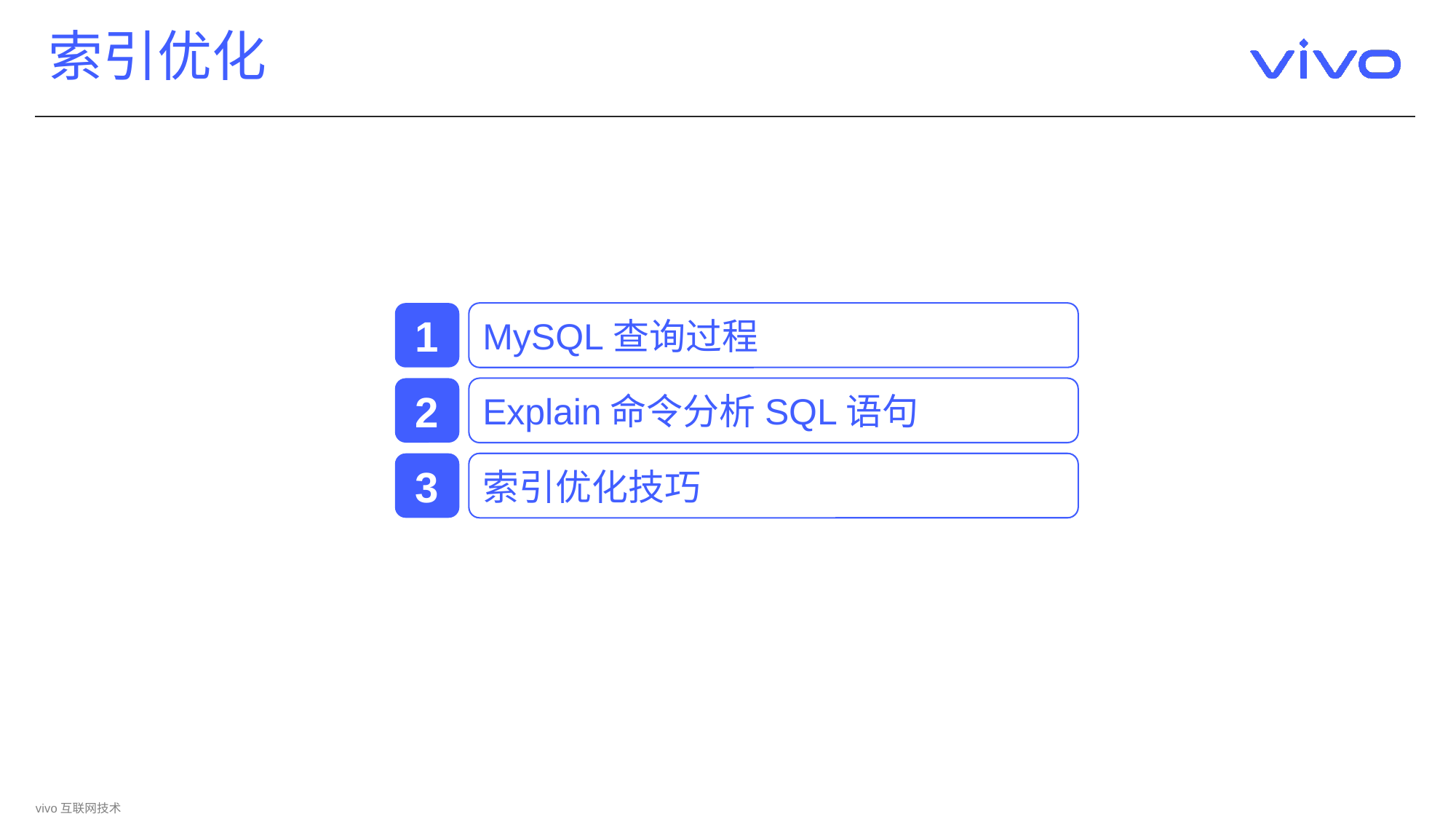

# 索引优化
1
MySQL查询过程
2
Explain命令分析SQL语句
3
索引优化技巧